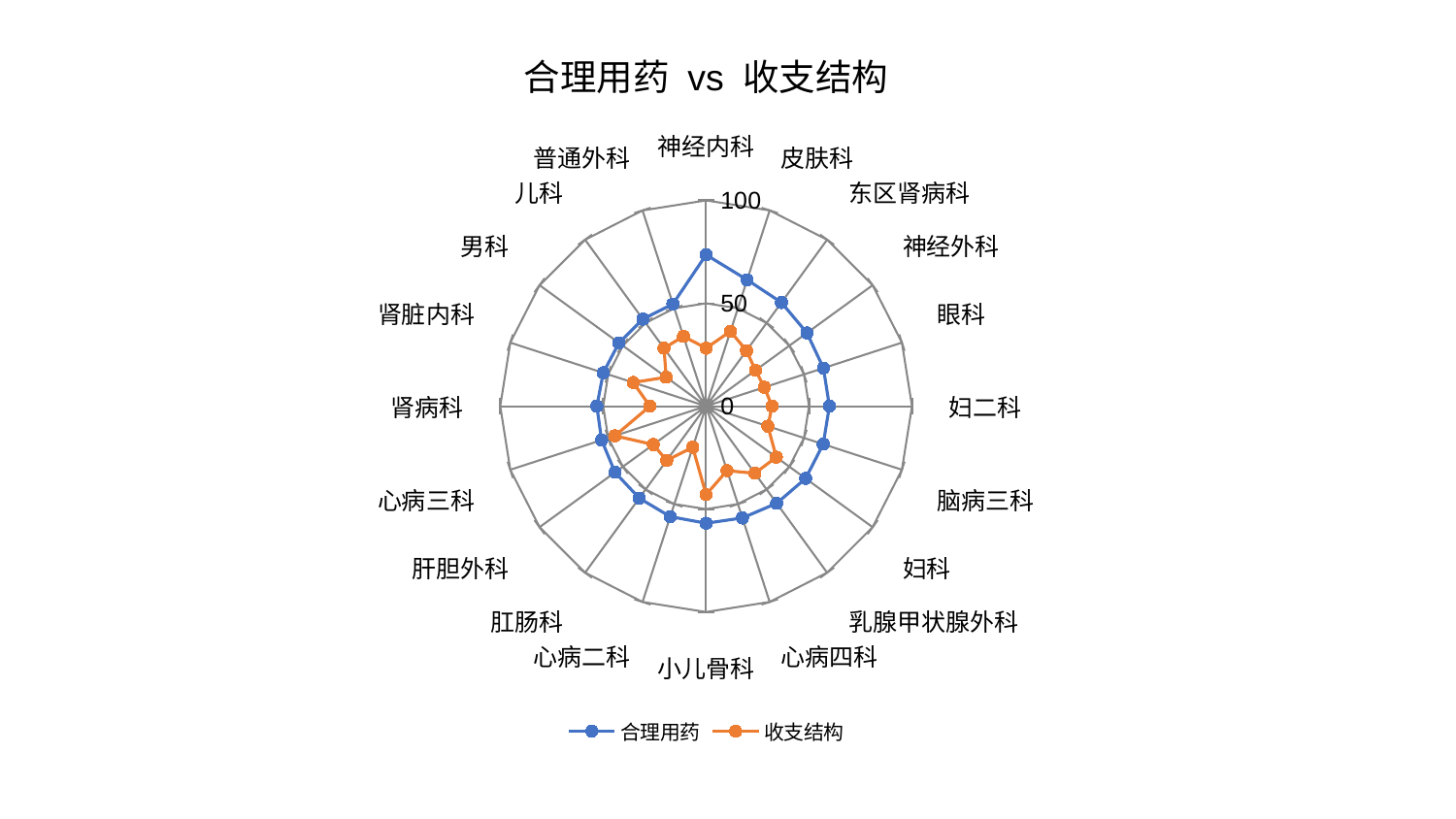

### Chart: 合理用药 vs 收支结构

| Category | 合理用药 | 收支结构 |
|---|---|---|
| 神经内科 | 73.57864192658975 | 28.203121889749124 |
| 皮肤科 | 64.55610207015047 | 38.25199291869672 |
| 东区肾病科 | 62.27651371623764 | 33.384261221580644 |
| 神经外科 | 60.54862018028877 | 29.652369432009138 |
| 眼科 | 59.92844856603648 | 29.756831066245095 |
| 妇二科 | 59.904925472367516 | 32.04059654818656 |
| 脑病三科 | 59.80450789824049 | 31.566020407615955 |
| 妇科 | 59.74755011932353 | 42.169610747392646 |
| 乳腺甲状腺外科 | 58.33867618728992 | 40.3060751797566 |
| 心病四科 | 57.093761165443 | 32.93556522200199 |
| 小儿骨科 | 56.890563495950666 | 42.96409255069103 |
| 心病二科 | 56.42074324970156 | 21.00508729792631 |
| 肛肠科 | 55.251037945153016 | 32.6205767913614 |
| 肝胆外科 | 54.693617830036345 | 31.735205856007656 |
| 心病三科 | 53.37637125869675 | 46.59912052013787 |
| 肾病科 | 53.086795849164304 | 27.291889388152608 |
| 肾脏内科 | 52.53080065001345 | 37.23565007270796 |
| 男科 | 52.33806059453395 | 23.975132148377668 |
| 儿科 | 52.281983429252335 | 34.84769634463463 |
| 普通外科 | 52.206065652857404 | 35.682550816054544 |
55